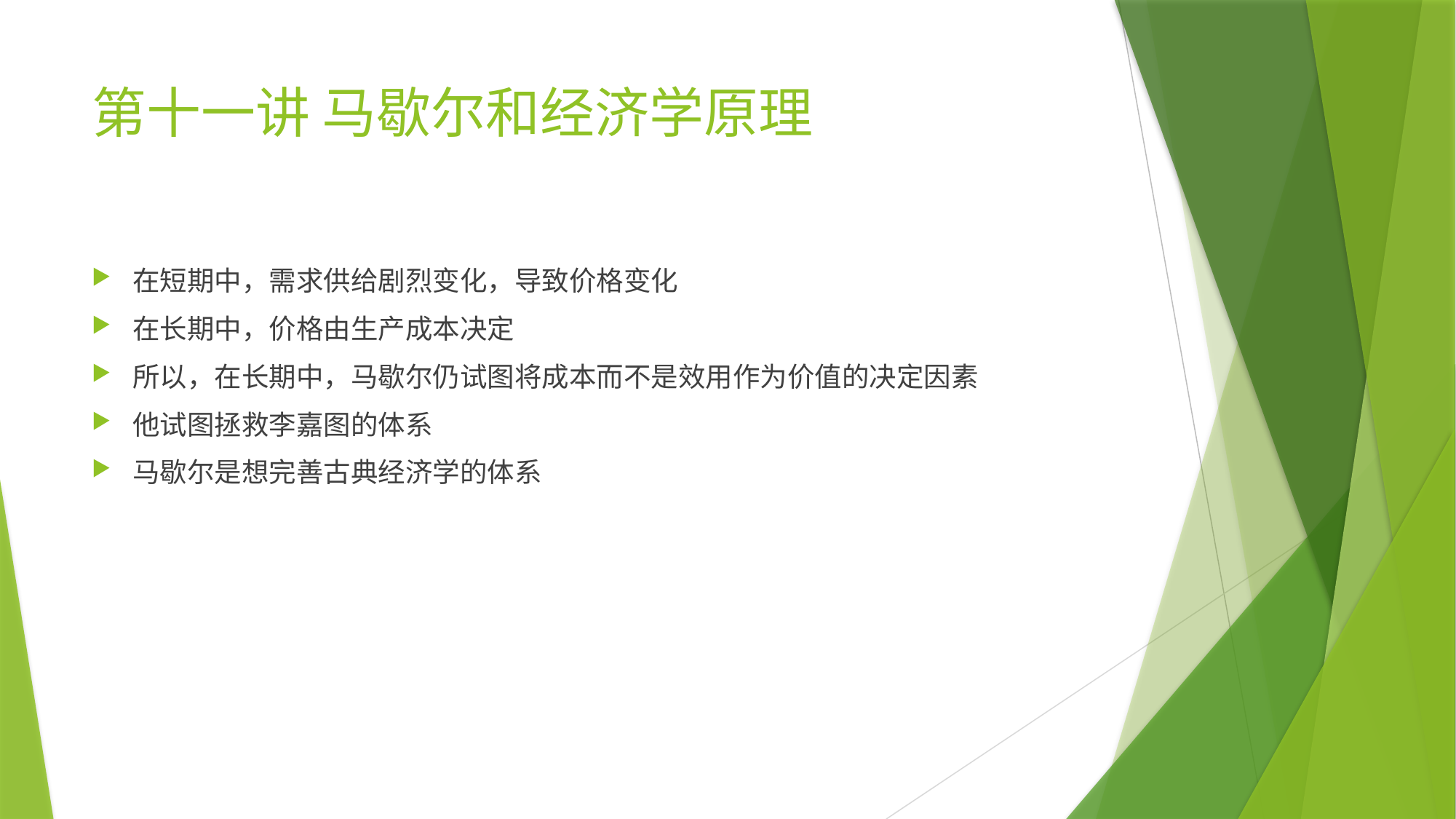

# 第十一讲 马歇尔和经济学原理
在短期中，需求供给剧烈变化，导致价格变化
在长期中，价格由生产成本决定
所以，在长期中，马歇尔仍试图将成本而不是效用作为价值的决定因素
他试图拯救李嘉图的体系
马歇尔是想完善古典经济学的体系